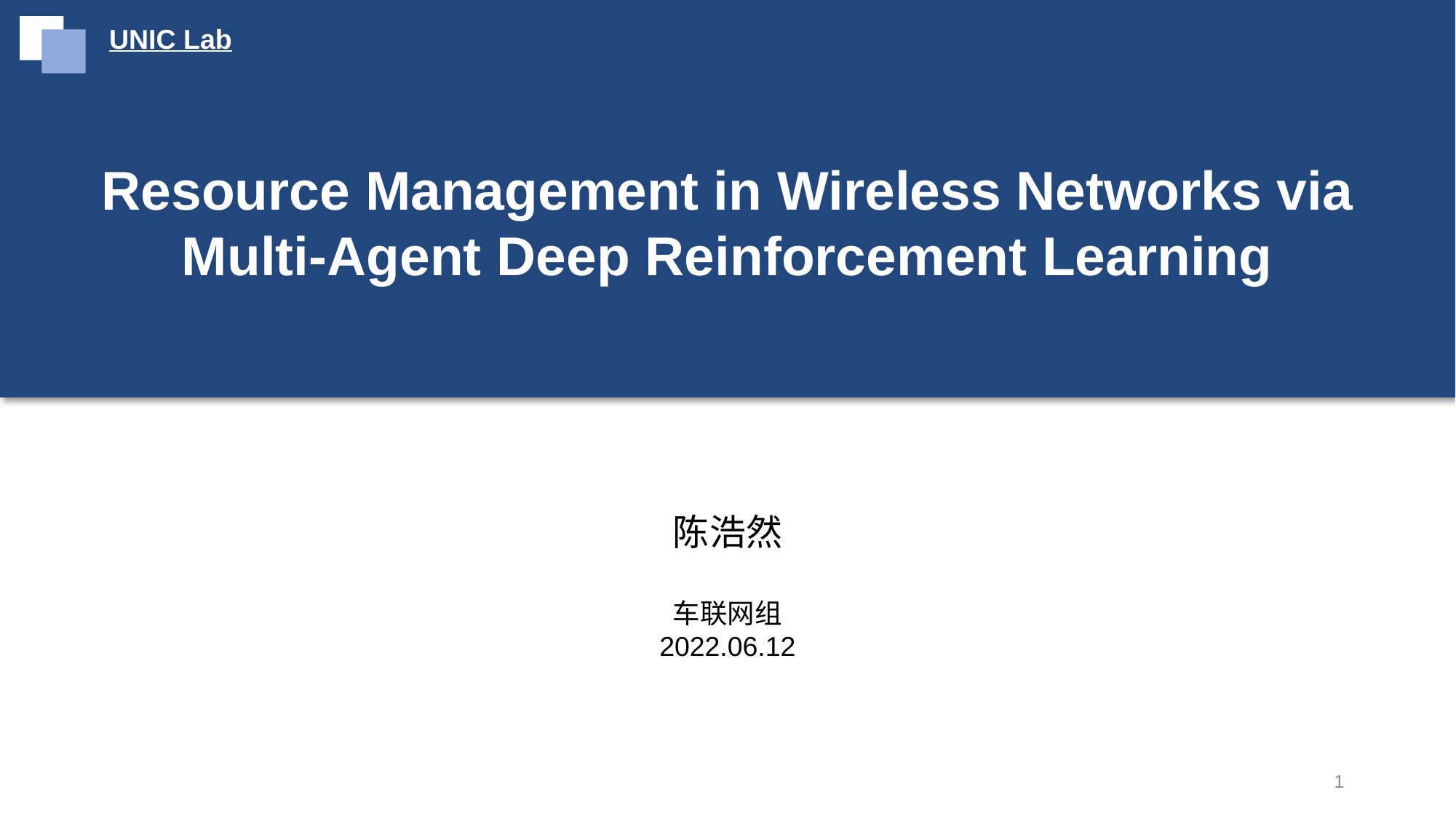

UNIC Lab

Resource Management in Wireless Networks via Multi-Agent Deep Reinforcement Learning
陈浩然

车联网组
2022.06.12
1